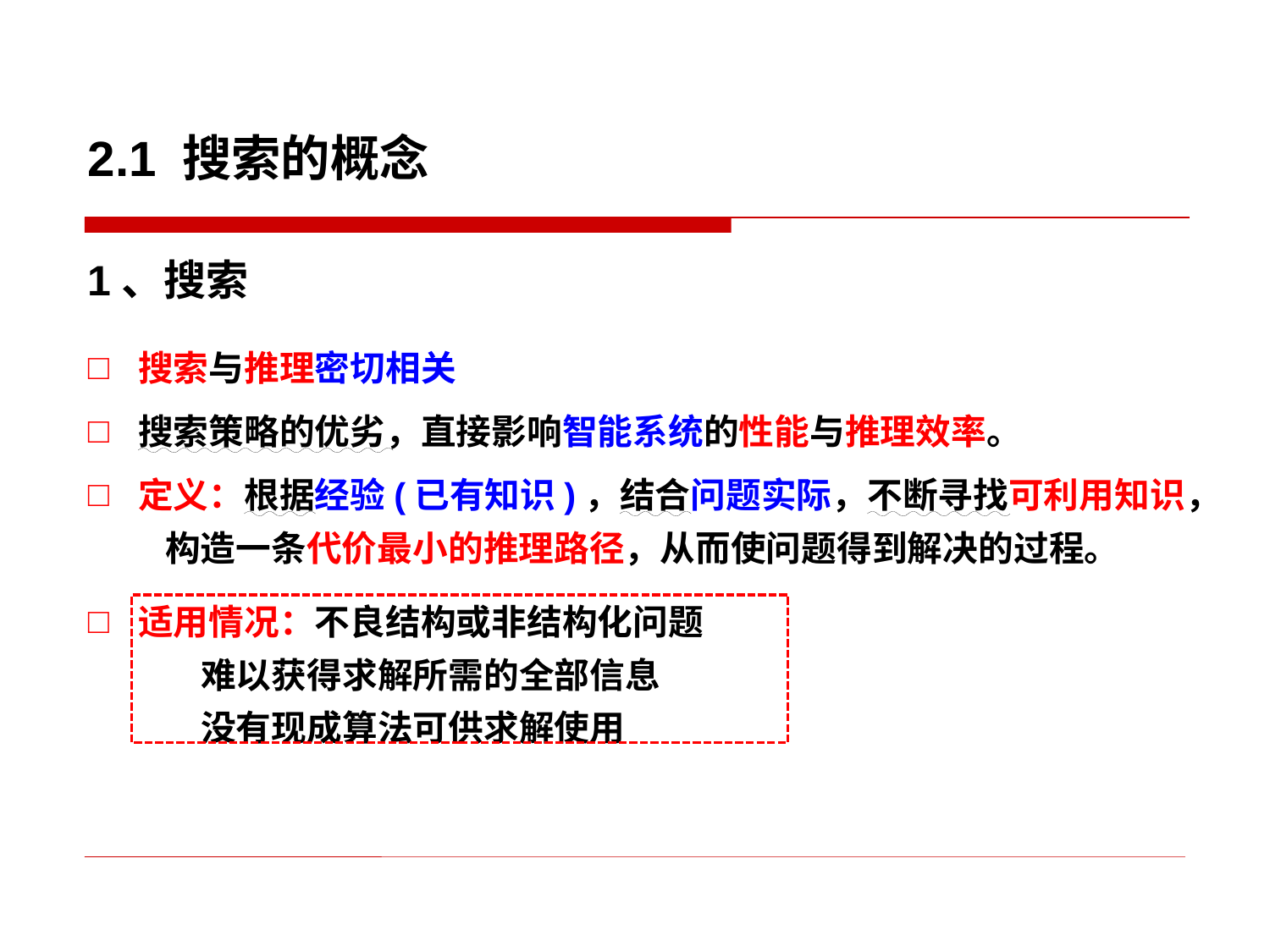

# 2.1 搜索的概念
1、搜索
搜索与推理密切相关
搜索策略的优劣，直接影响智能系统的性能与推理效率。
定义：根据经验(已有知识)，结合问题实际，不断寻找可利用知识，
         构造一条代价最小的推理路径，从而使问题得到解决的过程。
适用情况：不良结构或非结构化问题
             难以获得求解所需的全部信息
             没有现成算法可供求解使用